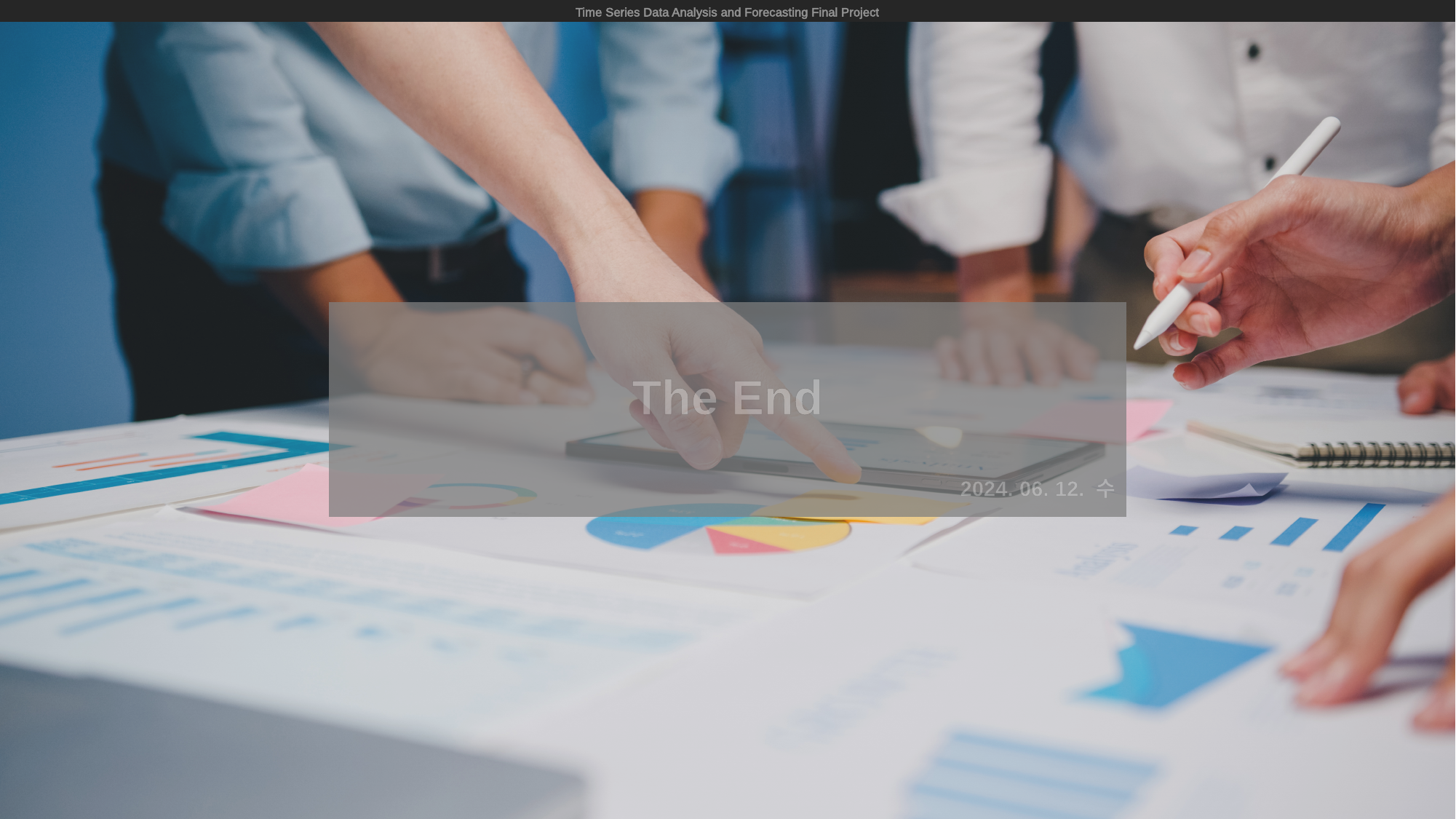

Time Series Data Analysis and Forecasting Final Project

The End

2024. 06. 12. 수